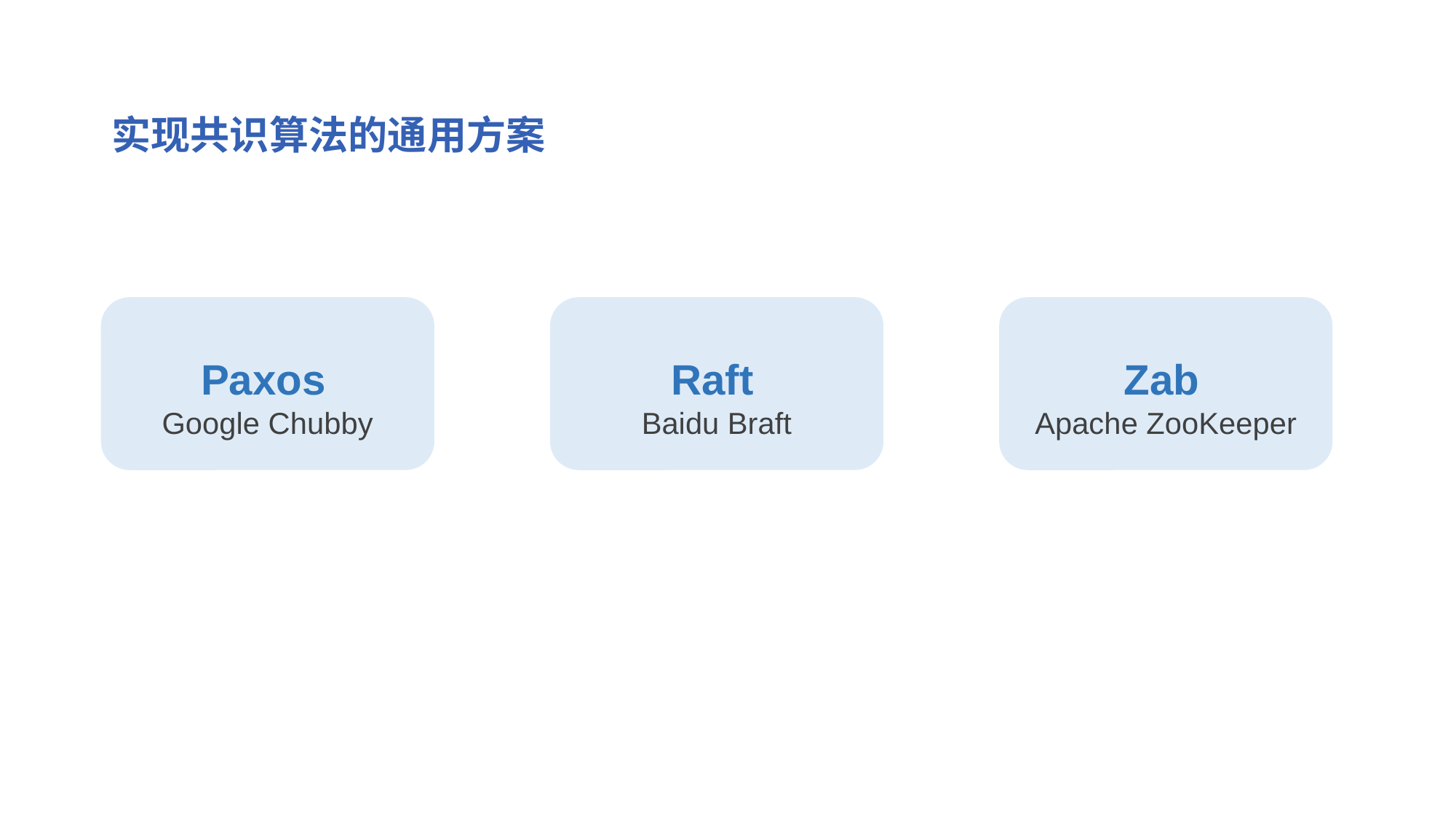

实现共识算法的通用方案
Paxos
Google Chubby
Raft
Baidu Braft
Zab
Apache ZooKeeper